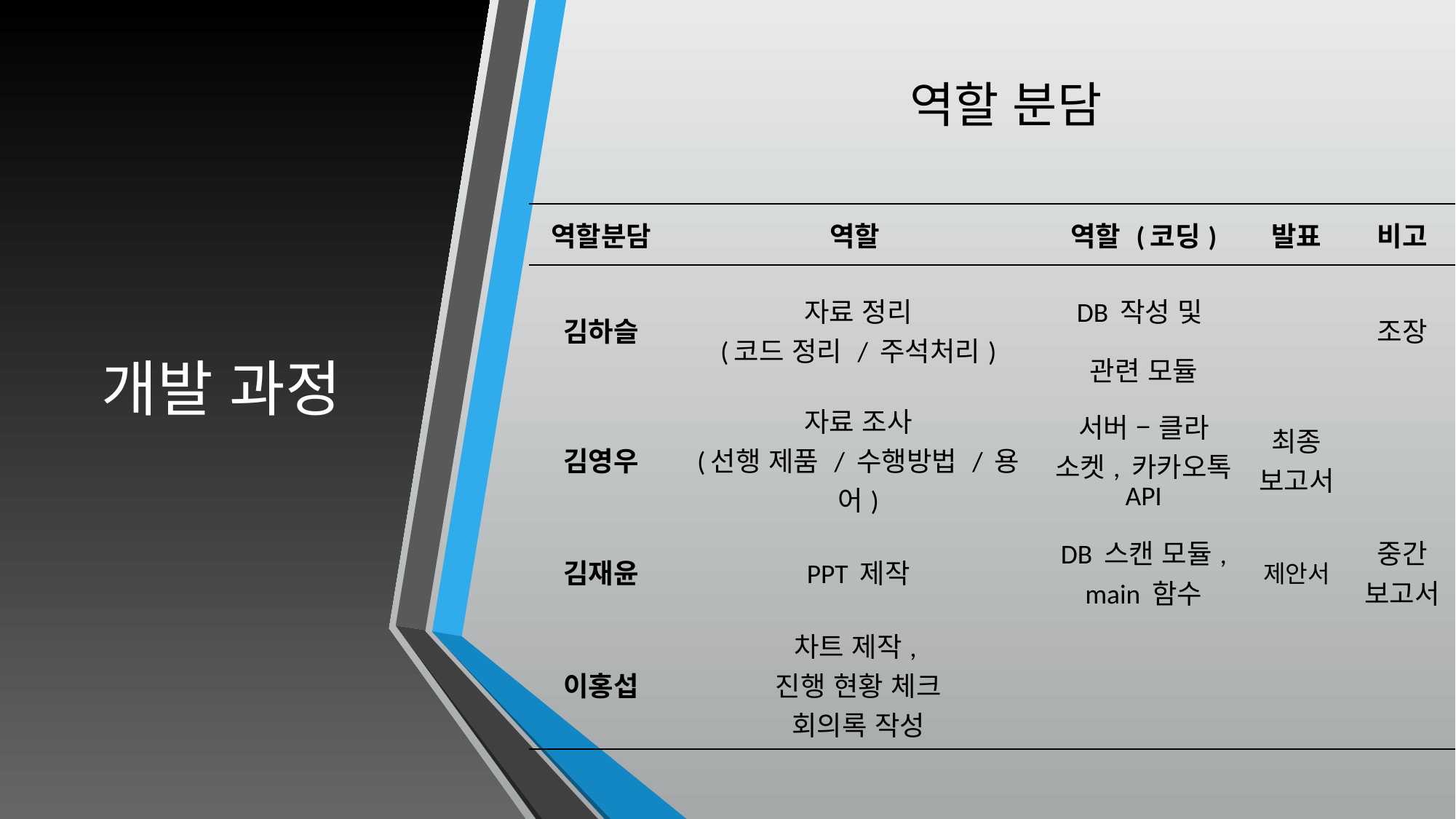

역할 분담
# 개발 과정
| 역할분담 | 역할 | 역할 (코딩) | 발표 | 비고 |
| --- | --- | --- | --- | --- |
| 김하슬 | 자료 정리 (코드 정리 / 주석처리) | DB 작성 및 관련 모듈 |  | 조장 |
| 김영우 | 자료 조사 (선행 제품 / 수행방법 / 용어) | 서버 – 클라 소켓, 카카오톡 API | 최종 보고서 |  |
| 김재윤 | PPT 제작 | DB 스캔 모듈, main 함수 | 제안서 | 중간 보고서 |
| 이홍섭 | 차트 제작, 진행 현황 체크 회의록 작성 |  |  |  |